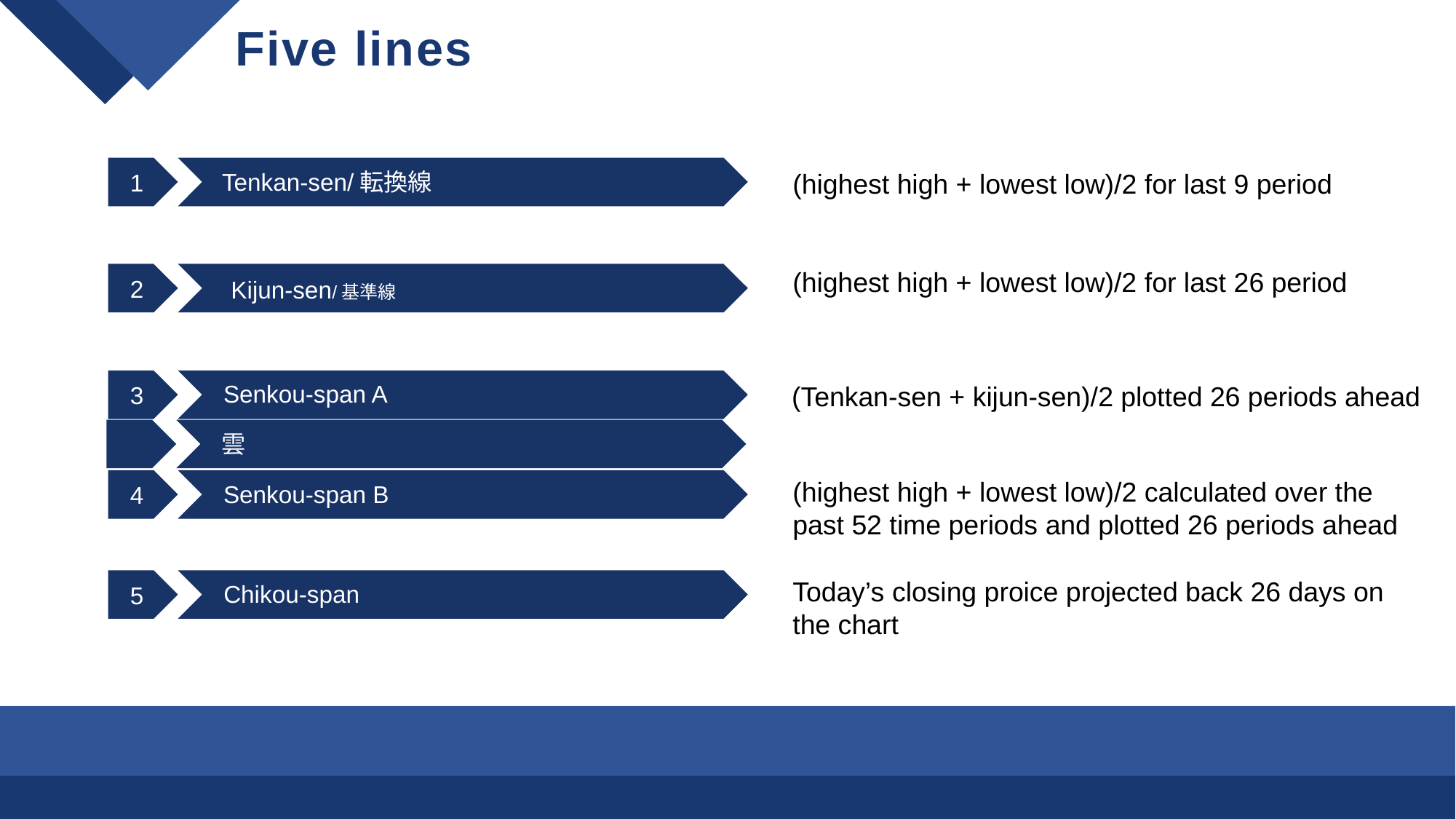

Five lines
1

Tenkan-sen/転換線
(highest high + lowest low)/2 for last 9 period
(highest high + lowest low)/2 for last 26 period
2

   Kijun-sen/基準線
3

Senkou-span A
4

Senkou-span B
(Tenkan-sen + kijun-sen)/2 plotted 26 periods ahead
Technical indicator system

雲
(highest high + lowest low)/2 calculated over the past 52 time periods and plotted 26 periods ahead
Today’s closing proice projected back 26 days on the chart
5

Chikou-span